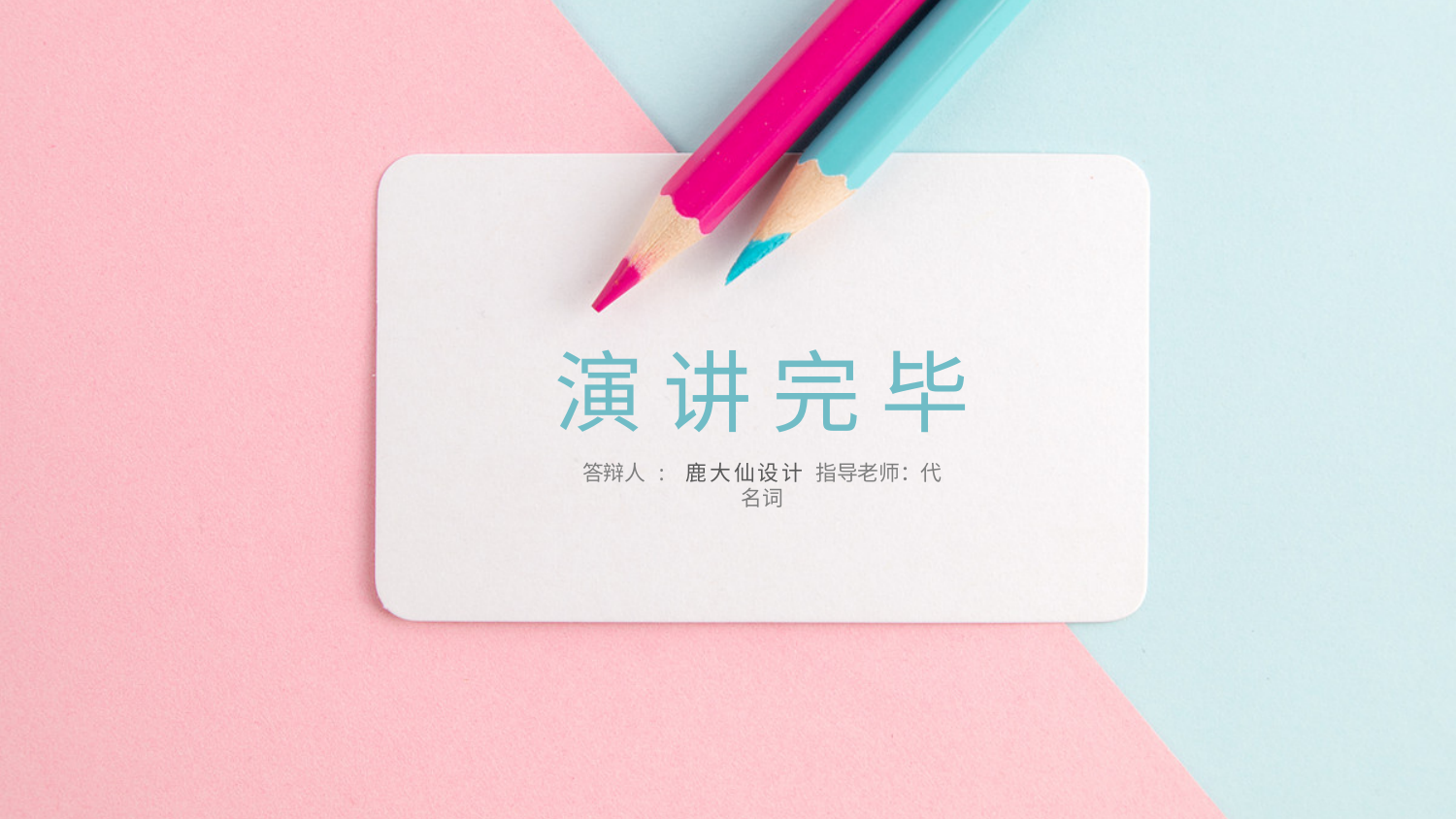

演 讲 完 毕
答辩人 : 鹿大仙设计  指导老师：代名词